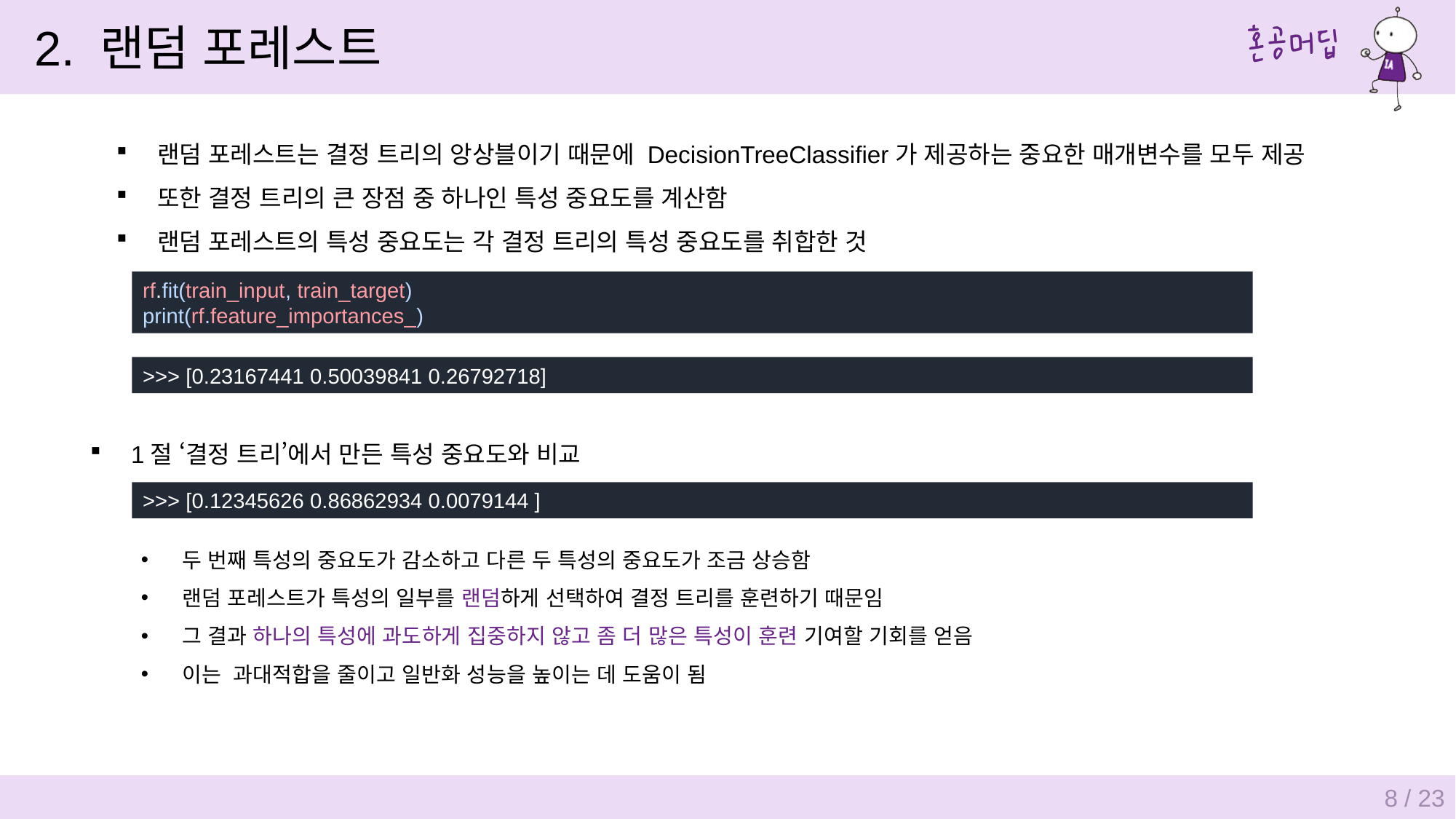

2. 랜덤 포레스트
랜덤 포레스트는 결정 트리의 앙상블이기 때문에 DecisionTreeClassifier가 제공하는 중요한 매개변수를 모두 제공
또한 결정 트리의 큰 장점 중 하나인 특성 중요도를 계산함
랜덤 포레스트의 특성 중요도는 각 결정 트리의 특성 중요도를 취합한 것
rf.fit(train_input, train_target)
print(rf.feature_importances_)
>>> [0.23167441 0.50039841 0.26792718]
1절 ‘결정 트리’에서 만든 특성 중요도와 비교
>>> [0.12345626 0.86862934 0.0079144 ]
두 번째 특성의 중요도가 감소하고 다른 두 특성의 중요도가 조금 상승함
랜덤 포레스트가 특성의 일부를 랜덤하게 선택하여 결정 트리를 훈련하기 때문임
그 결과 하나의 특성에 과도하게 집중하지 않고 좀 더 많은 특성이 훈련 기여할 기회를 얻음
이는  과대적합을 줄이고 일반화 성능을 높이는 데 도움이 됨
8 / 23